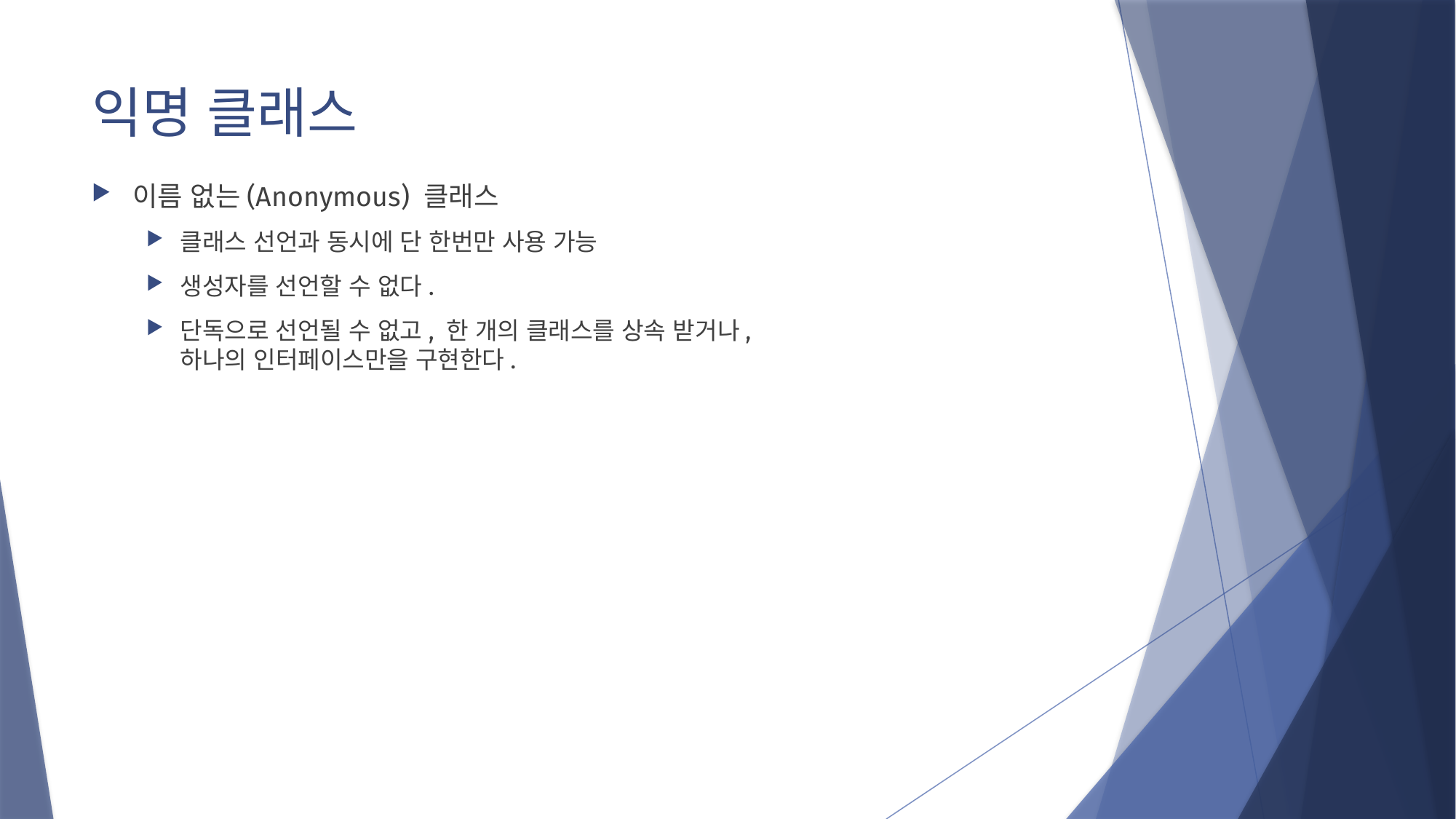

# 익명 클래스
이름 없는(Anonymous) 클래스
클래스 선언과 동시에 단 한번만 사용 가능
생성자를 선언할 수 없다.
단독으로 선언될 수 없고, 한 개의 클래스를 상속 받거나,
하나의 인터페이스만을 구현한다.